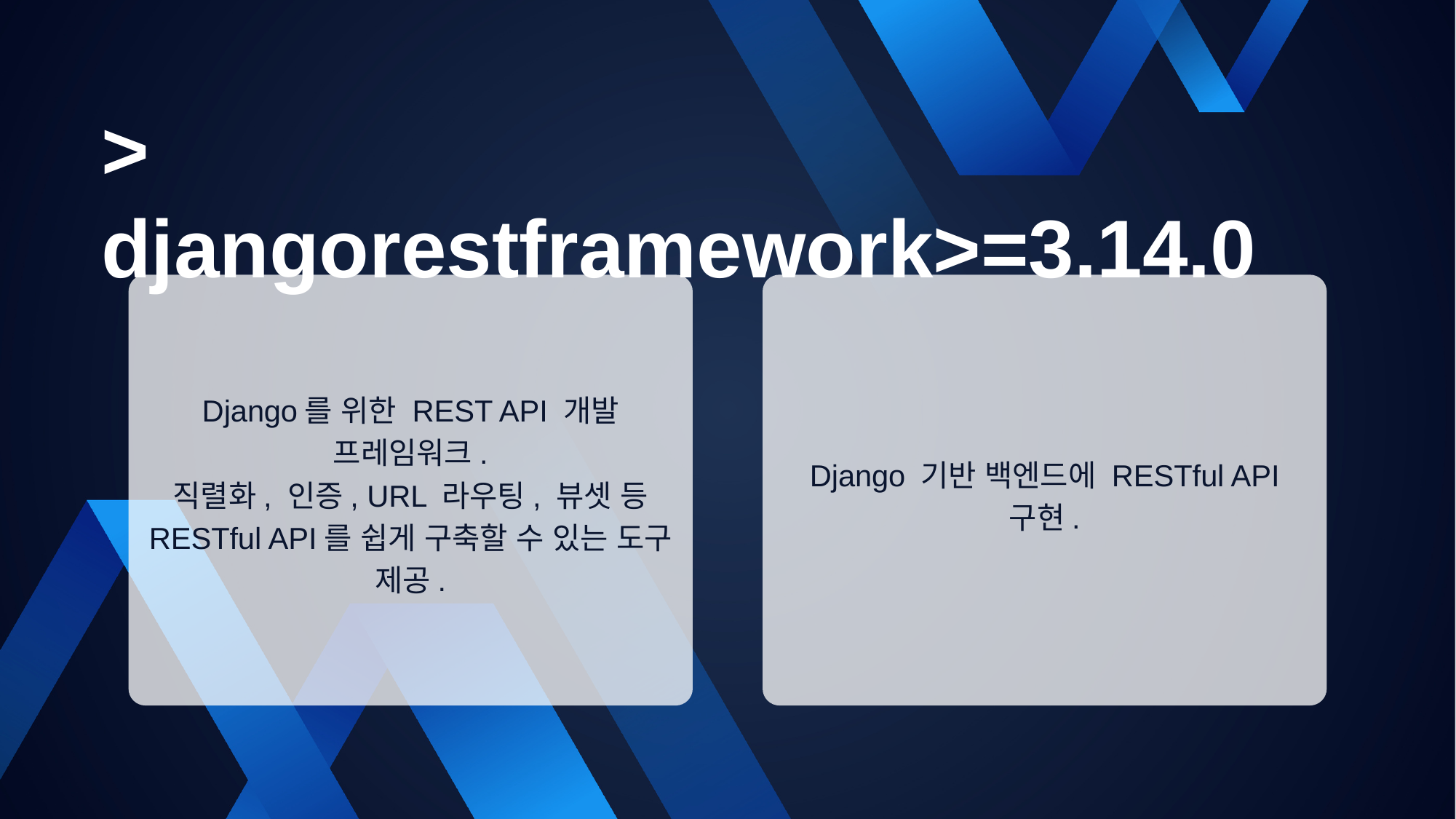

> djangorestframework>=3.14.0

Django를 위한 REST API 개발 프레임워크.
직렬화, 인증, URL 라우팅, 뷰셋 등 RESTful API를 쉽게 구축할 수 있는 도구 제공.
Django 기반 백엔드에 RESTful API 구현.